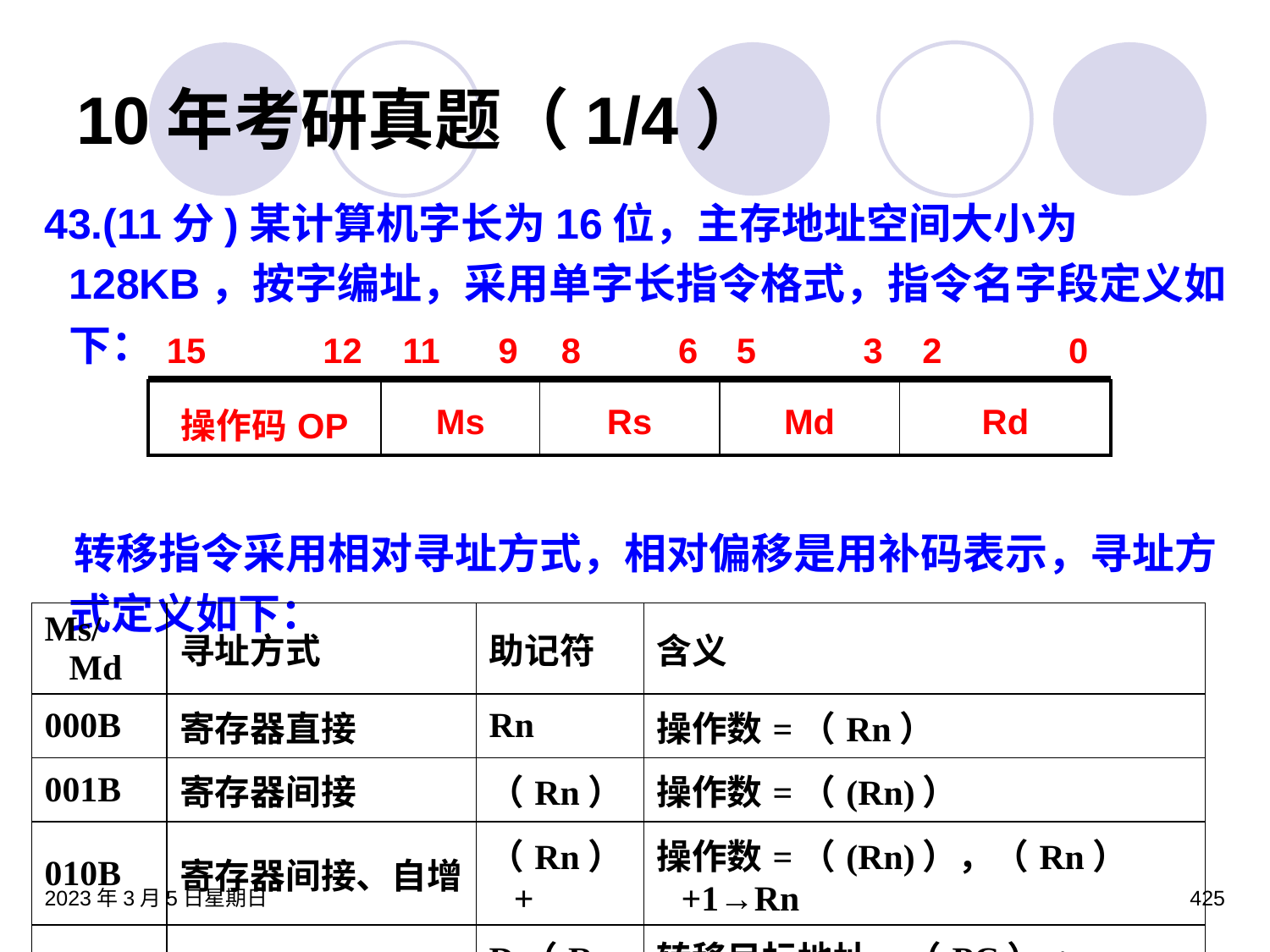

# 10年考研真题（1/4）
43.(11分)某计算机字长为16位，主存地址空间大小为128KB，按字编址，采用单字长指令格式，指令名字段定义如下：

  转移指令采用相对寻址方式，相对偏移是用补码表示，寻址方式定义如下：

| 15 12 | 11 9 | 8 6 | 5 3 | 2 0 |
| --- | --- | --- | --- | --- |
| 操作码OP | Ms | Rs | Md | Rd |
| --- | --- | --- | --- | --- |
| Ms/Md | 寻址方式 | 助记符 | 含义 |
| --- | --- | --- | --- |
| 000B | 寄存器直接 | Rn | 操作数=（Rn） |
| 001B | 寄存器间接 | （Rn） | 操作数=（(Rn)） |
| 010B | 寄存器间接、自增 | （Rn）+ | 操作数=（(Rn)），（Rn）+1→Rn |
| 011B | 相对 | D（Rn） | 转移目标地址=（PC）+（Rn） |
2023年3月5日星期日
425